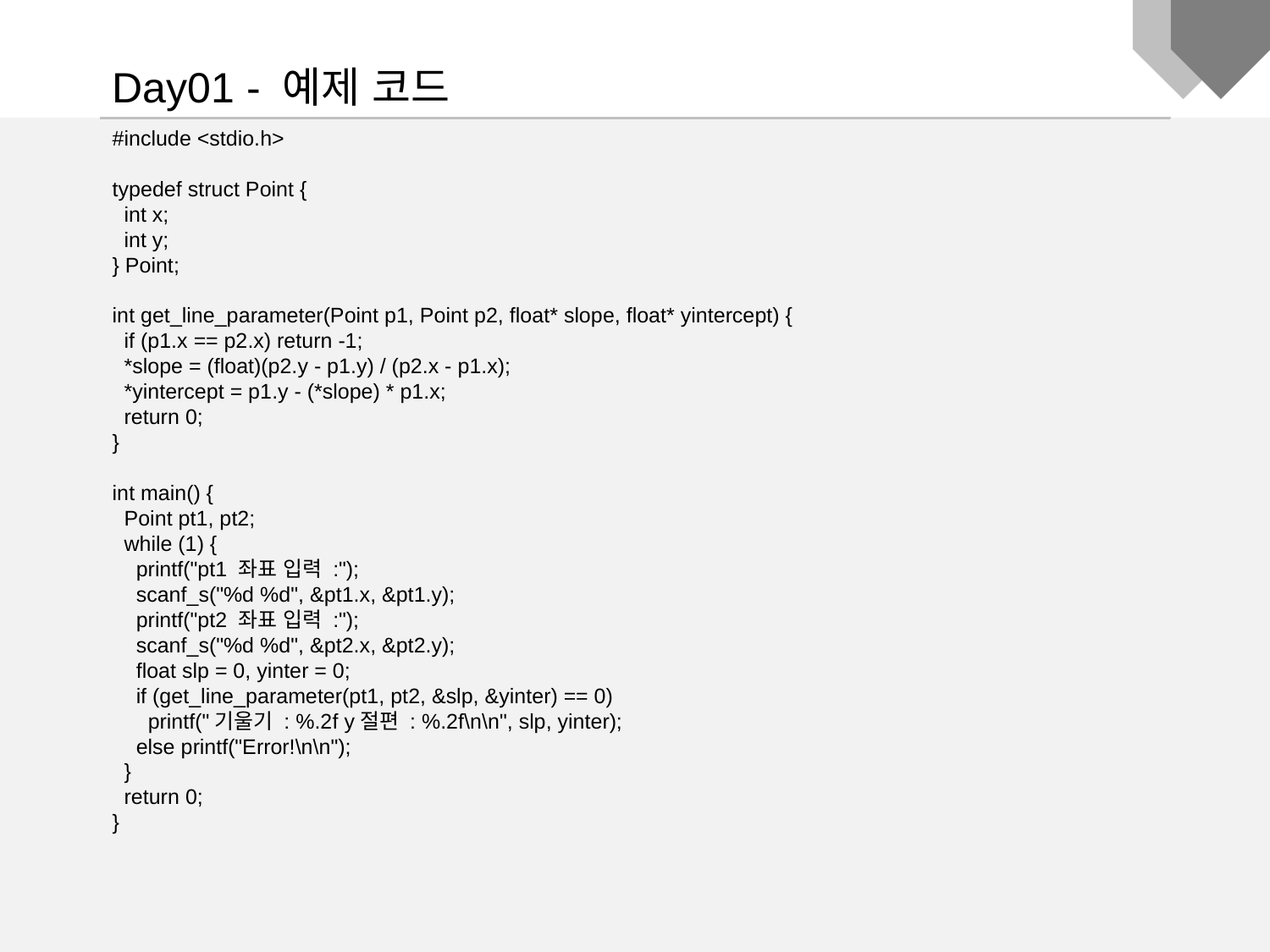

Day01 - 예제 코드
#include <stdio.h>

typedef struct Point {
  int x;
  int y;
} Point;

int get_line_parameter(Point p1, Point p2, float* slope, float* yintercept) {
  if (p1.x == p2.x) return -1;
  *slope = (float)(p2.y - p1.y) / (p2.x - p1.x);
  *yintercept = p1.y - (*slope) * p1.x;
  return 0;
}

int main() {
  Point pt1, pt2;
  while (1) {
    printf("pt1 좌표 입력 :");
    scanf_s("%d %d", &pt1.x, &pt1.y);
    printf("pt2 좌표 입력 :");
    scanf_s("%d %d", &pt2.x, &pt2.y);
    float slp = 0, yinter = 0;
    if (get_line_parameter(pt1, pt2, &slp, &yinter) == 0)
      printf("기울기 : %.2f y절편 : %.2f\n\n", slp, yinter);
    else printf("Error!\n\n");
  }
  return 0;
}